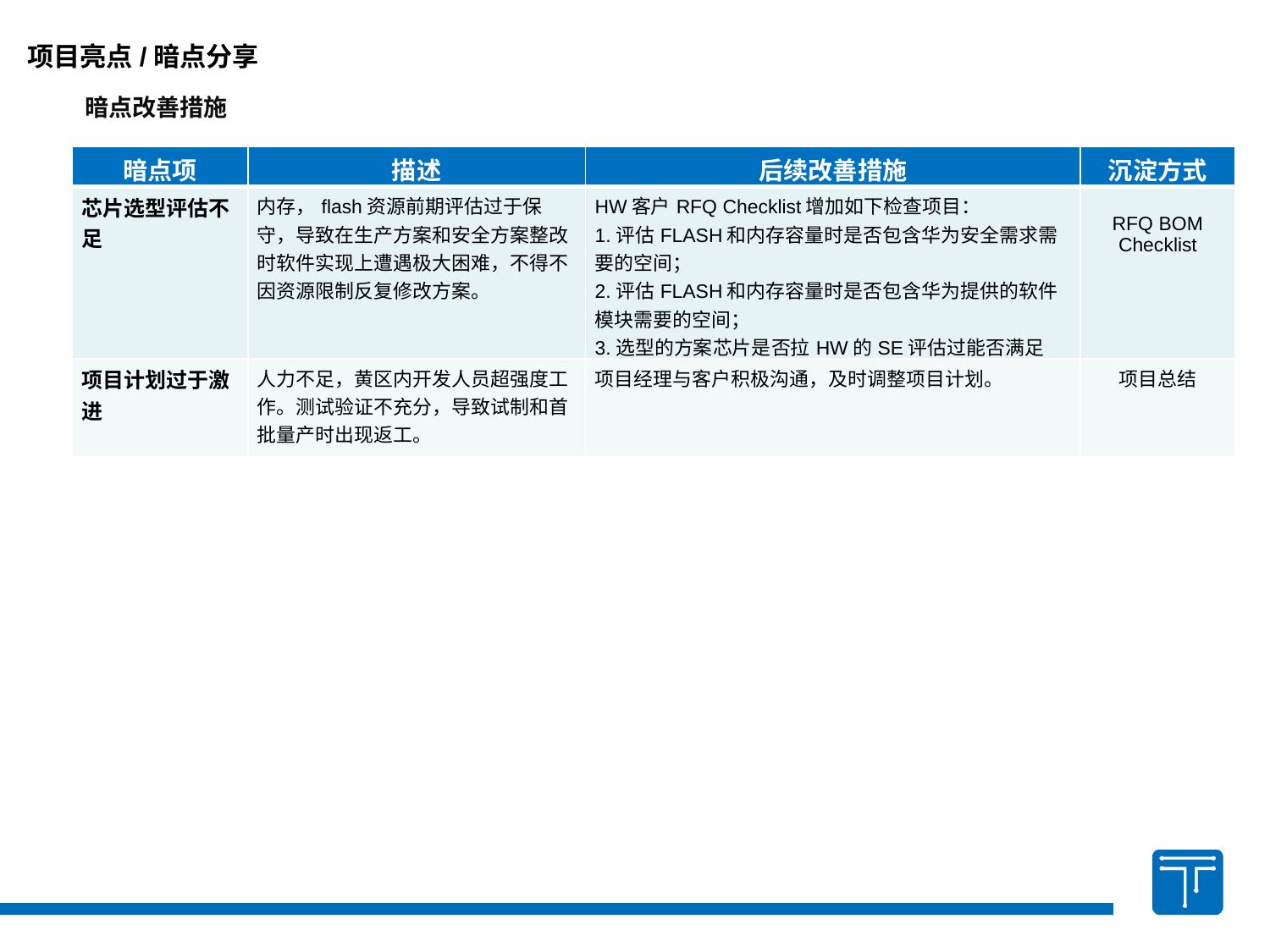

项目亮点/暗点分享
暗点改善措施
| 暗点项 | 描述 | 后续改善措施 | 沉淀方式 |
| --- | --- | --- | --- |
| 芯片选型评估不足 | 内存，flash资源前期评估过于保守，导致在生产方案和安全方案整改时软件实现上遭遇极大困难，不得不因资源限制反复修改方案。 | HW客户RFQ Checklist增加如下检查项目： 1.评估FLASH和内存容量时是否包含华为安全需求需要的空间； 2.评估FLASH和内存容量时是否包含华为提供的软件模块需要的空间； 3.选型的方案芯片是否拉HW的SE评估过能否满足HW安全需求 | RFQ BOM Checklist |
| 项目计划过于激进 | 人力不足，黄区内开发人员超强度工作。测试验证不充分，导致试制和首批量产时出现返工。 | 项目经理与客户积极沟通，及时调整项目计划。 | 项目总结 |